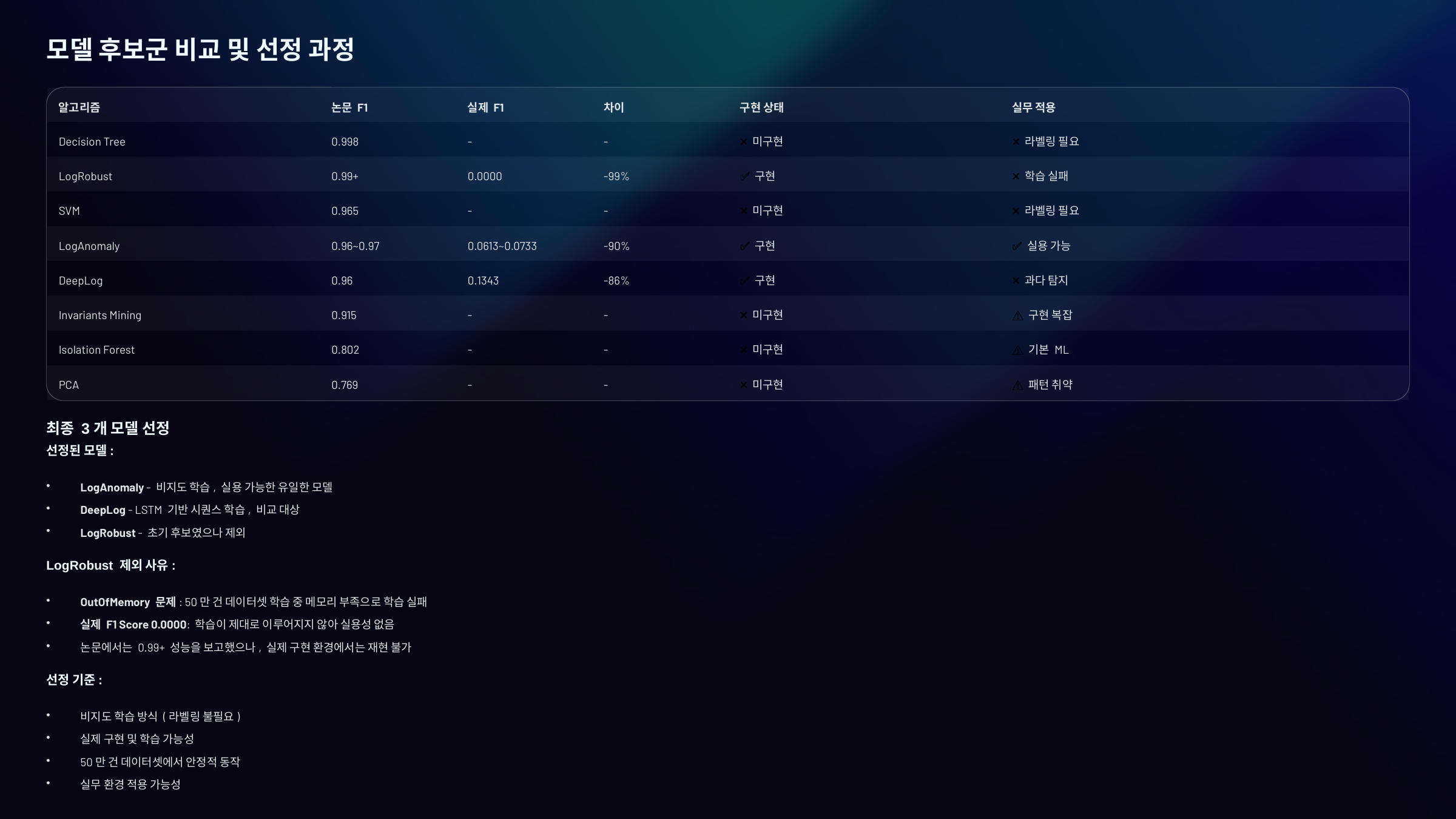

모델 후보군 비교 및 선정 과정

알고리즘
논문 F1
실제 F1
차이
구현 상태
실무 적용

Decision Tree
0.998
-
-
❌ 미구현
❌ 라벨링 필요

LogRobust
0.99+
0.0000
-99%
✅ 구현
❌ 학습 실패

SVM
0.965
-
-
❌ 미구현
❌ 라벨링 필요

LogAnomaly
0.96~0.97
0.0613~0.0733
-90%
✅ 구현
✅ 실용 가능

DeepLog
0.96
0.1343
-86%
✅ 구현
❌ 과다 탐지

Invariants Mining
0.915
-
-
❌ 미구현
⚠️ 구현 복잡

Isolation Forest
0.802
-
-
❌ 미구현
⚠️ 기본 ML

PCA
0.769
-
-
❌ 미구현
⚠️ 패턴 취약
최종 3개 모델 선정
선정된 모델:
LogAnomaly - 비지도 학습, 실용 가능한 유일한 모델
DeepLog - LSTM 기반 시퀀스 학습, 비교 대상
LogRobust - 초기 후보였으나 제외
LogRobust 제외 사유:
OutOfMemory 문제: 50만 건 데이터셋 학습 중 메모리 부족으로 학습 실패
실제 F1 Score 0.0000: 학습이 제대로 이루어지지 않아 실용성 없음
논문에서는 0.99+ 성능을 보고했으나, 실제 구현 환경에서는 재현 불가
선정 기준:
비지도 학습 방식 (라벨링 불필요)
실제 구현 및 학습 가능성
50만 건 데이터셋에서 안정적 동작
실무 환경 적용 가능성